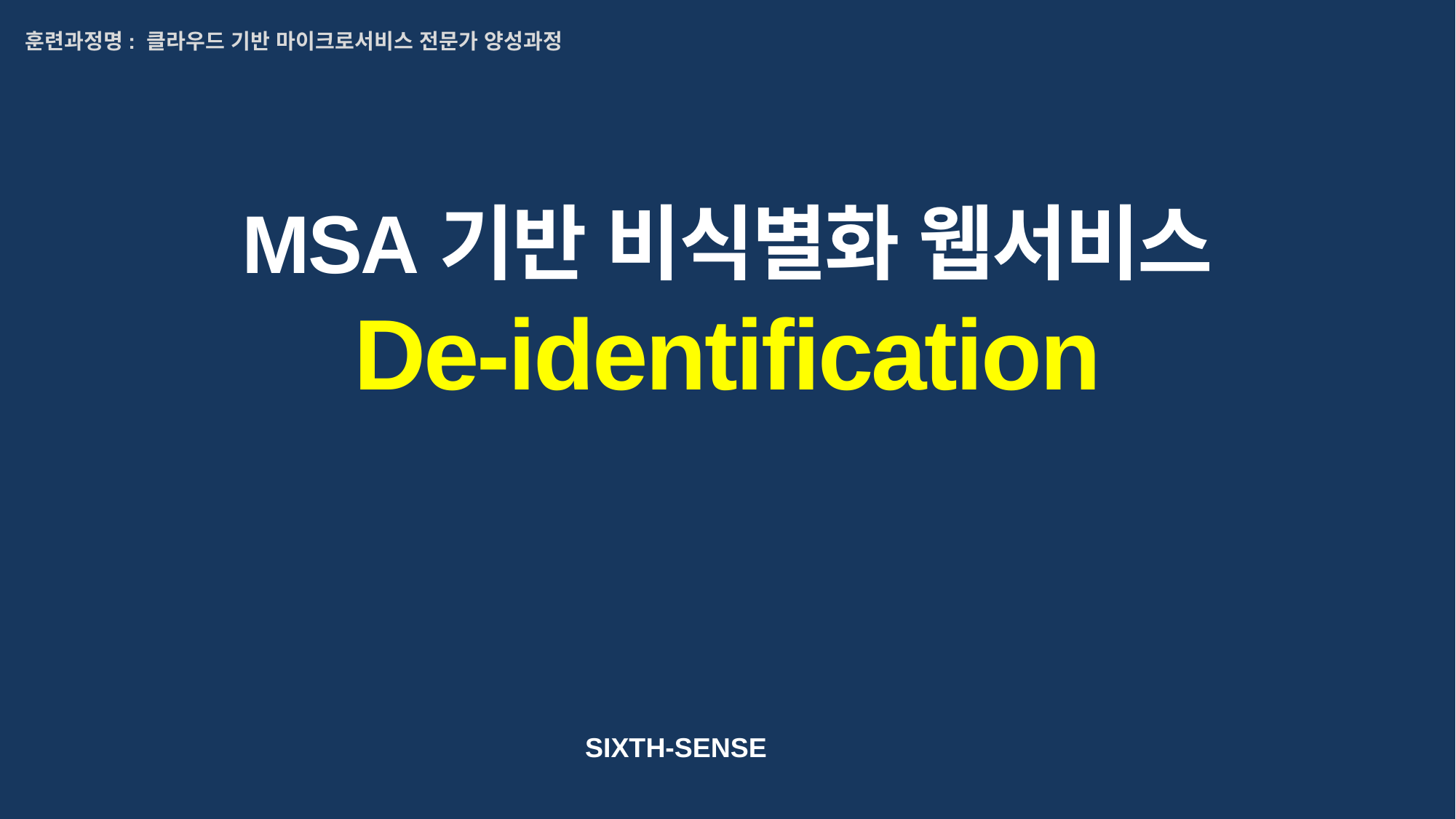

훈련과정명: 클라우드 기반 마이크로서비스 전문가 양성과정
MSA기반 비식별화 웹서비스
De-identification
팀 장	   김 신 학

팀 원	   최민영
	   최지훈
	   이동욱
	   노설
SIXTH-SENSE